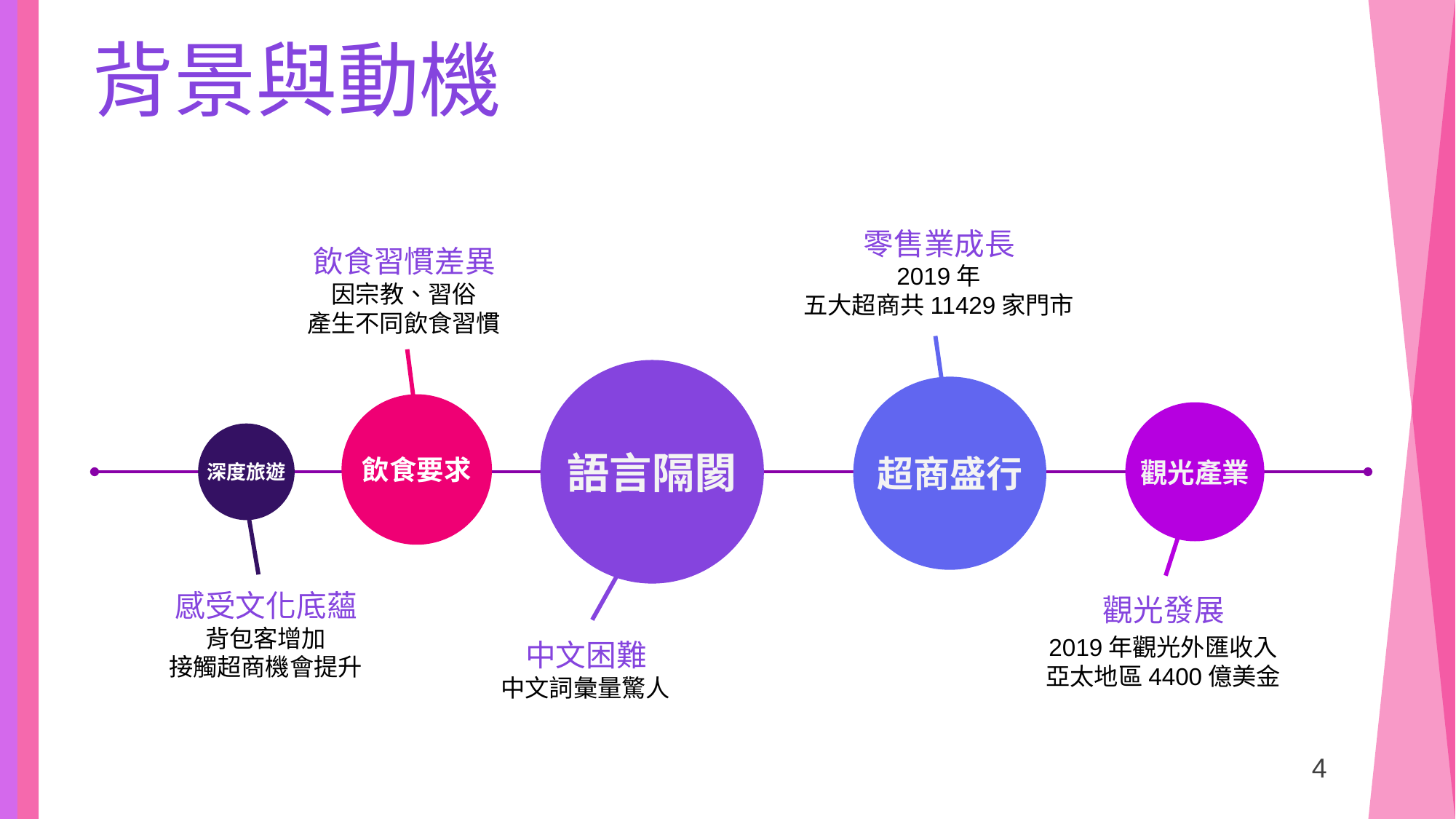

背景與動機
零售業成長
2019年
五大超商共11429家門市
飲食習慣差異
因宗教、習俗
產生不同飲食習慣

語言隔閡

超商盛行

飲食要求

觀光產業

深度旅遊

感受文化底蘊
背包客增加
接觸超商機會提升
觀光發展
2019年觀光外匯收入
亞太地區4400億美金

中文困難
中文詞彙量驚人
4